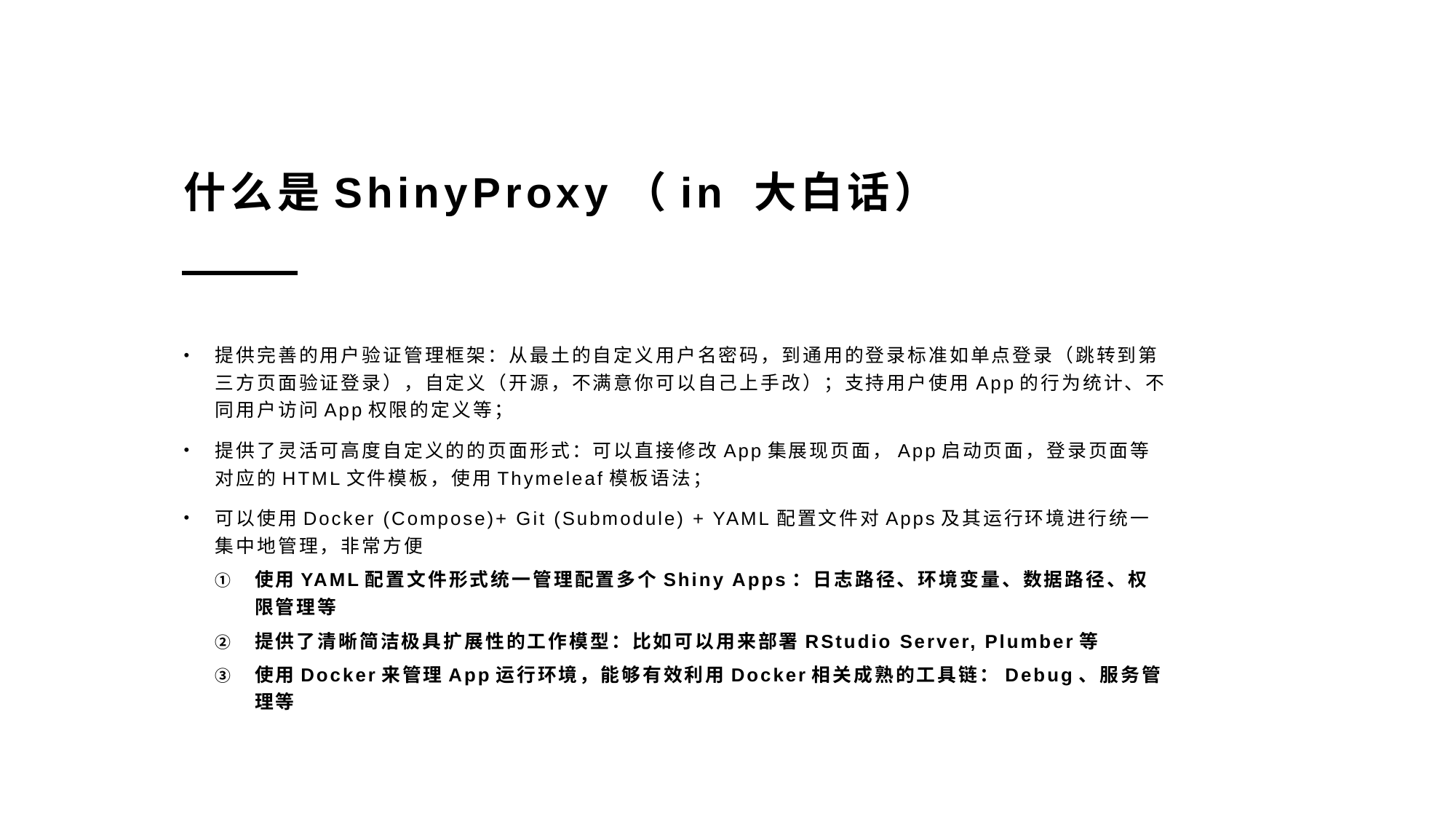

# 什么是ShinyProxy（in 大白话）
提供完善的用户验证管理框架：从最土的自定义用户名密码，到通用的登录标准如单点登录（跳转到第三方页面验证登录），自定义（开源，不满意你可以自己上手改）；支持用户使用App的行为统计、不同用户访问App权限的定义等；
提供了灵活可高度自定义的的页面形式：可以直接修改App集展现页面，App启动页面，登录页面等对应的HTML文件模板，使用Thymeleaf模板语法；
可以使用Docker (Compose)+ Git (Submodule) + YAML配置文件对Apps及其运行环境进行统一集中地管理，非常方便
使用YAML配置文件形式统一管理配置多个Shiny Apps：日志路径、环境变量、数据路径、权限管理等
提供了清晰简洁极具扩展性的工作模型：比如可以用来部署RStudio Server, Plumber等
使用Docker来管理App运行环境，能够有效利用Docker相关成熟的工具链：Debug、服务管理等